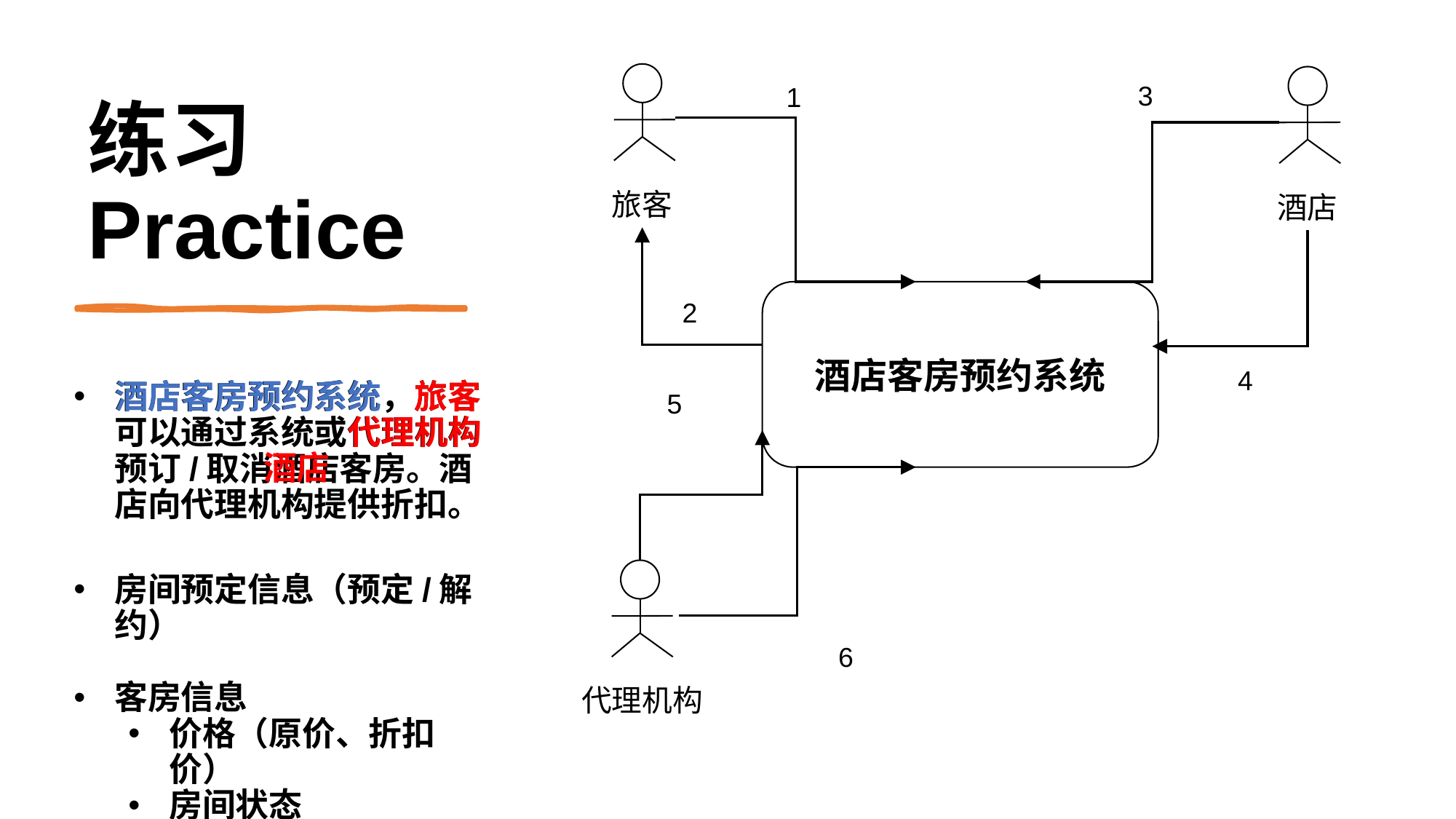

旅客

酒店
3
1
练习  Practice
酒店客房预约系统
2

4
酒店客房预约系统

酒店客房预约系统，旅客可以通过系统或代理机构预订/取消酒店客房。酒店向代理机构提供折扣。
旅客
5
代理机构
酒店

代理机构
房间预定信息（预定/解约）

客房信息
价格（原价、折扣价）
房间状态
6